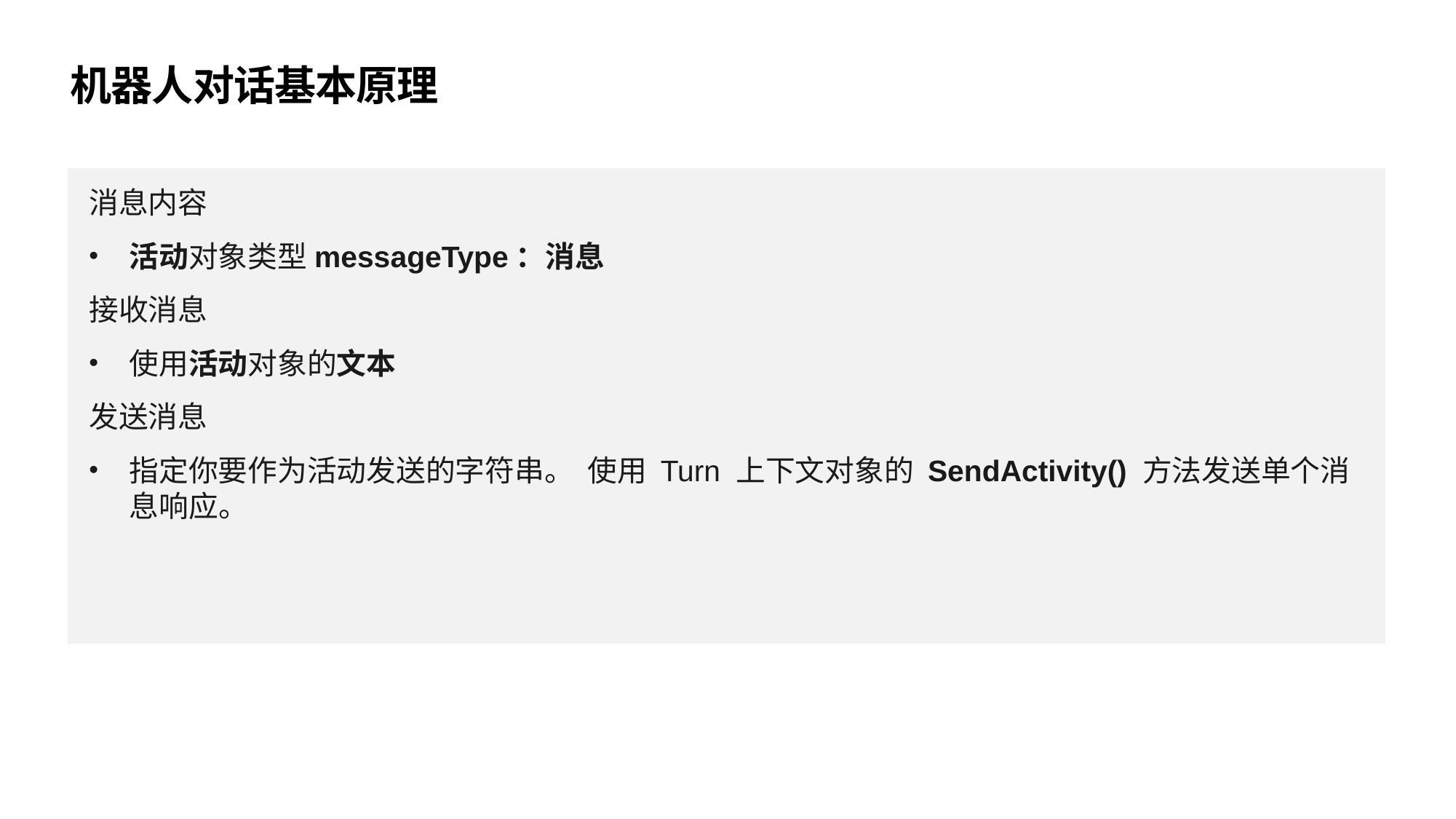

# 机器人对话基本原理
消息内容
活动对象类型messageType：消息
接收消息
使用活动对象的文本
发送消息
指定你要作为活动发送的字符串。  使用 Turn 上下文对象的 SendActivity() 方法发送单个消息响应。